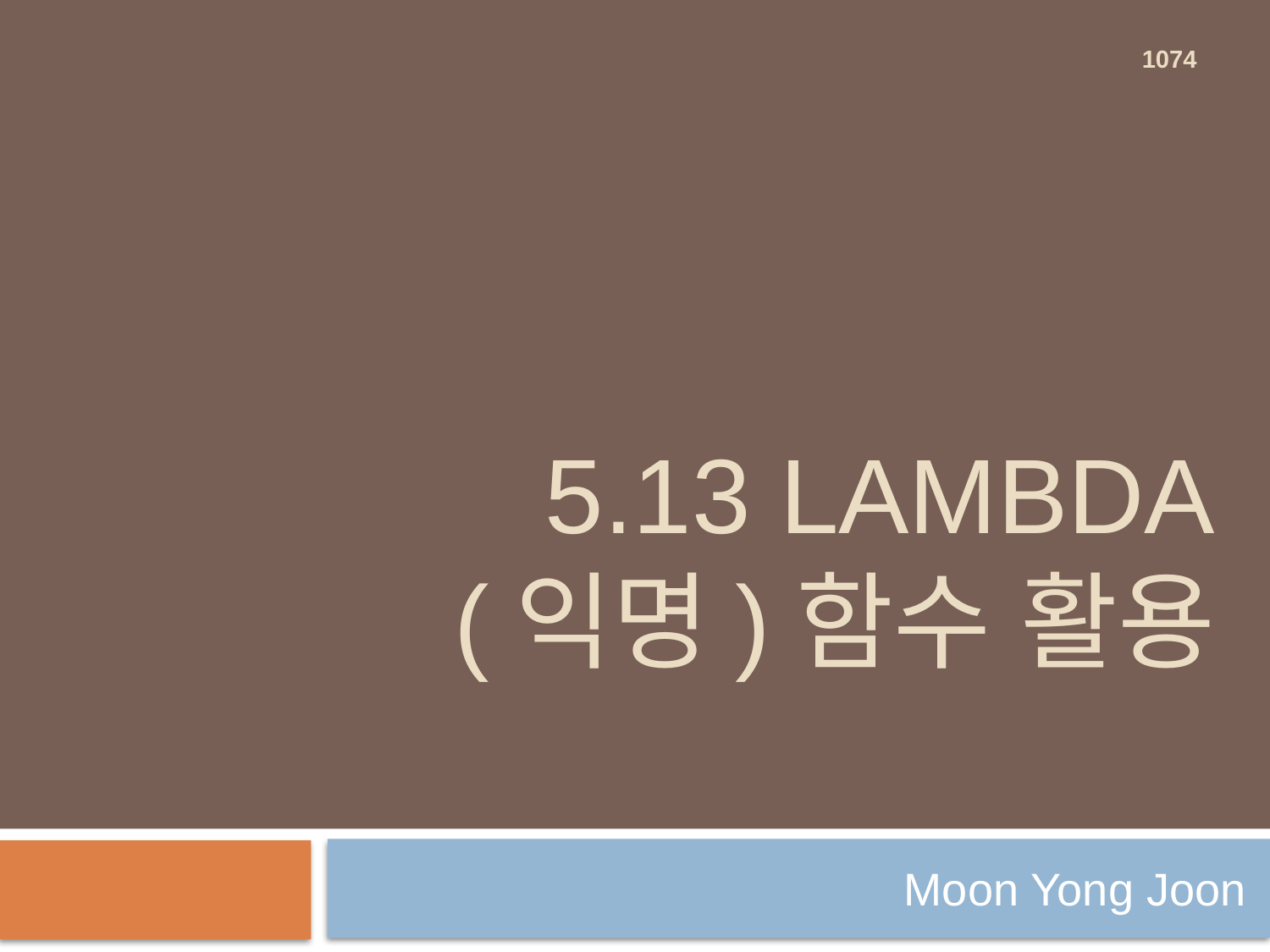

1074
# 5.13 Lambda (익명)함수 활용
Moon Yong Joon